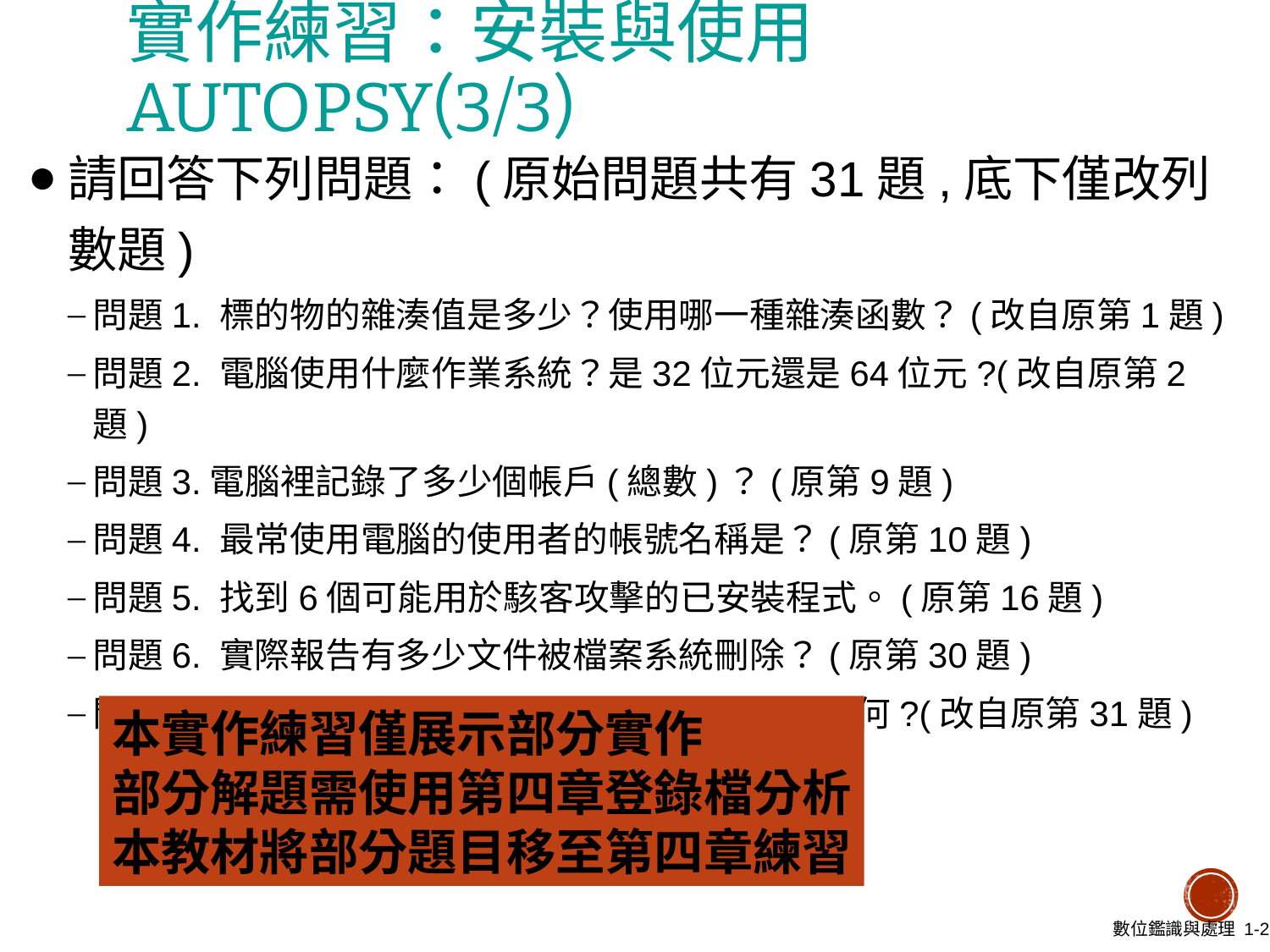

# 實作練習：安裝與使用Autopsy(3/3)
請回答下列問題：(原始問題共有31題,底下僅改列數題)
問題1. 標的物的雜湊值是多少？使用哪一種雜湊函數？(改自原第1題)
問題2. 電腦使用什麼作業系統？是32位元還是64位元?(改自原第2題)
問題3.電腦裡記錄了多少個帳戶(總數)？(原第9題)
問題4. 最常使用電腦的使用者的帳號名稱是？(原第10題)
問題5. 找到6個可能用於駭客攻擊的已安裝程式。(原第16題)
問題6. 實際報告有多少文件被檔案系統刪除？(原第30題)
問題7. 執行防毒檢查。電腦是否有病毒？檔名為何?(改自原第31題)

本實作練習僅展示部分實作
部分解題需使用第四章登錄檔分析
本教材將部分題目移至第四章練習